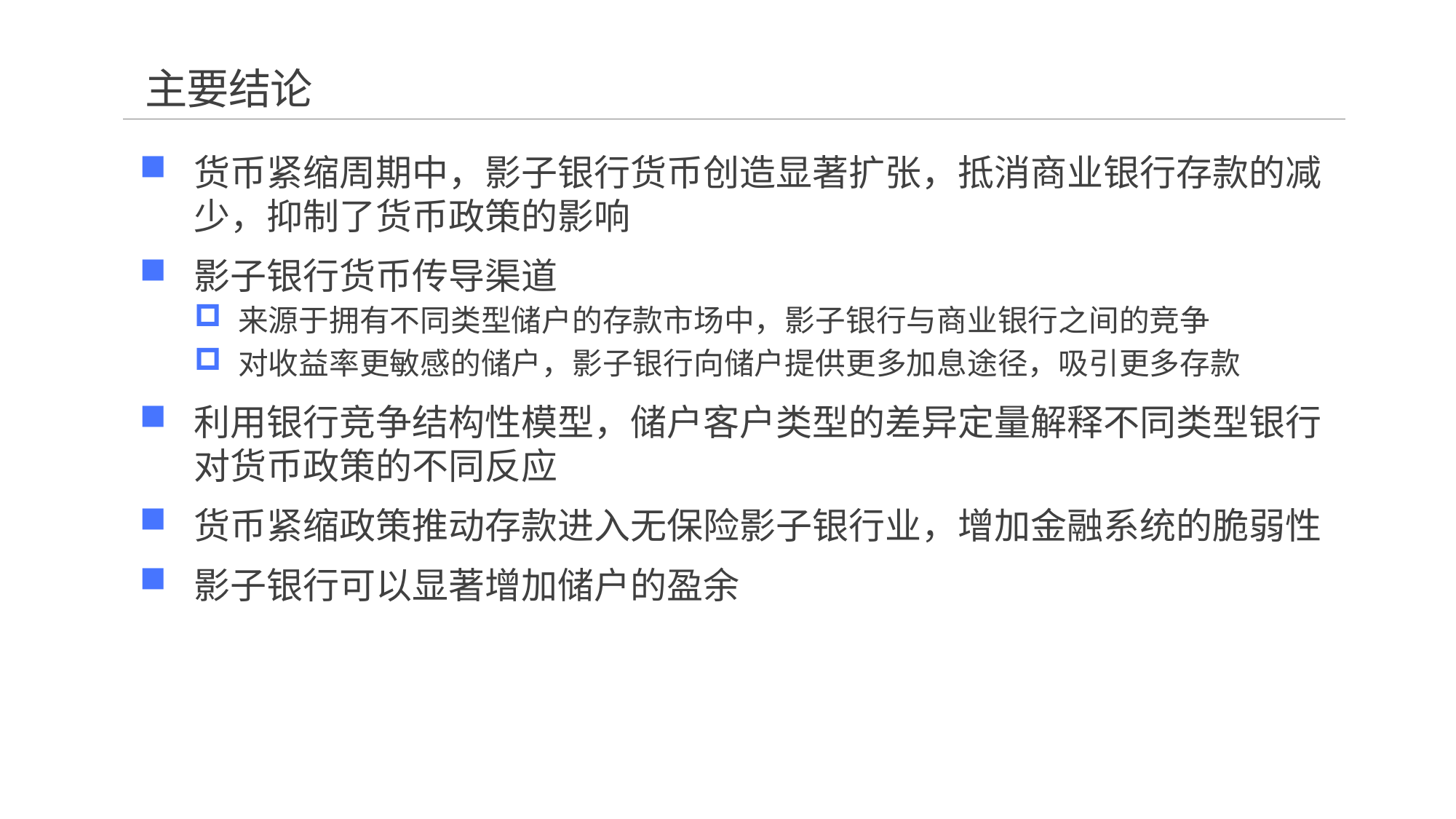

# 主要结论
货币紧缩周期中，影子银行货币创造显著扩张，抵消商业银行存款的减少，抑制了货币政策的影响
影子银行货币传导渠道
来源于拥有不同类型储户的存款市场中，影子银行与商业银行之间的竞争
对收益率更敏感的储户，影子银行向储户提供更多加息途径，吸引更多存款
利用银行竞争结构性模型，储户客户类型的差异定量解释不同类型银行对货币政策的不同反应
货币紧缩政策推动存款进入无保险影子银行业，增加金融系统的脆弱性
影子银行可以显著增加储户的盈余

5